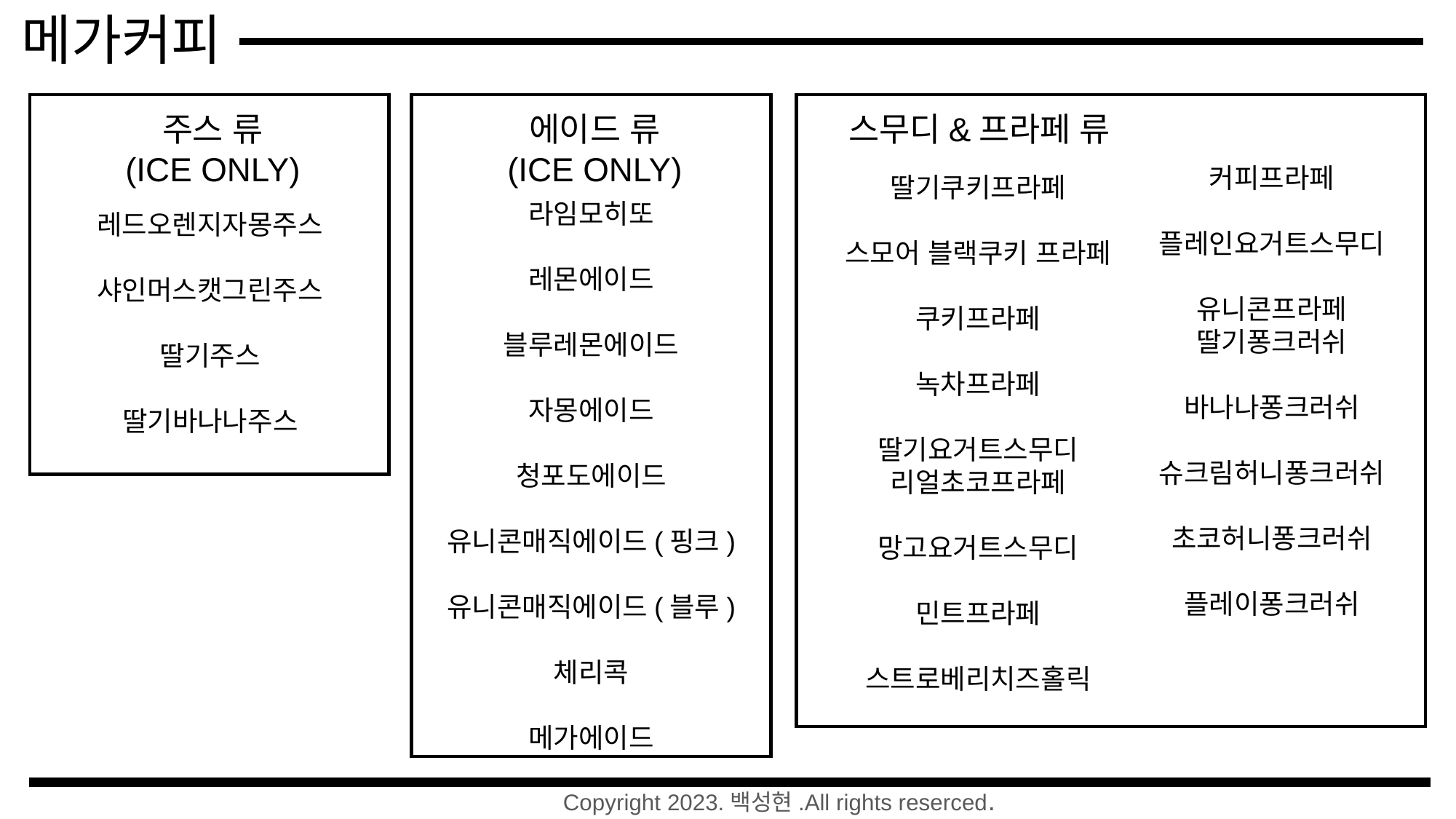

메가커피

주스 류
(ICE ONLY)
스무디&프라페 류
에이드 류
(ICE ONLY)
커피프라페

플레인요거트스무디

유니콘프라페
딸기퐁크러쉬

바나나퐁크러쉬

슈크림허니퐁크러쉬

초코허니퐁크러쉬

플레이퐁크러쉬

딸기쿠키프라페

스모어 블랙쿠키 프라페

쿠키프라페

녹차프라페

딸기요거트스무디
리얼초코프라페

망고요거트스무디

민트프라페

스트로베리치즈홀릭

라임모히또

레몬에이드

블루레몬에이드

자몽에이드

청포도에이드

유니콘매직에이드(핑크)

유니콘매직에이드(블루)

체리콕

메가에이드
레드오렌지자몽주스

샤인머스캣그린주스

딸기주스

딸기바나나주스

Copyright 2023.백성현.All rights reserced.